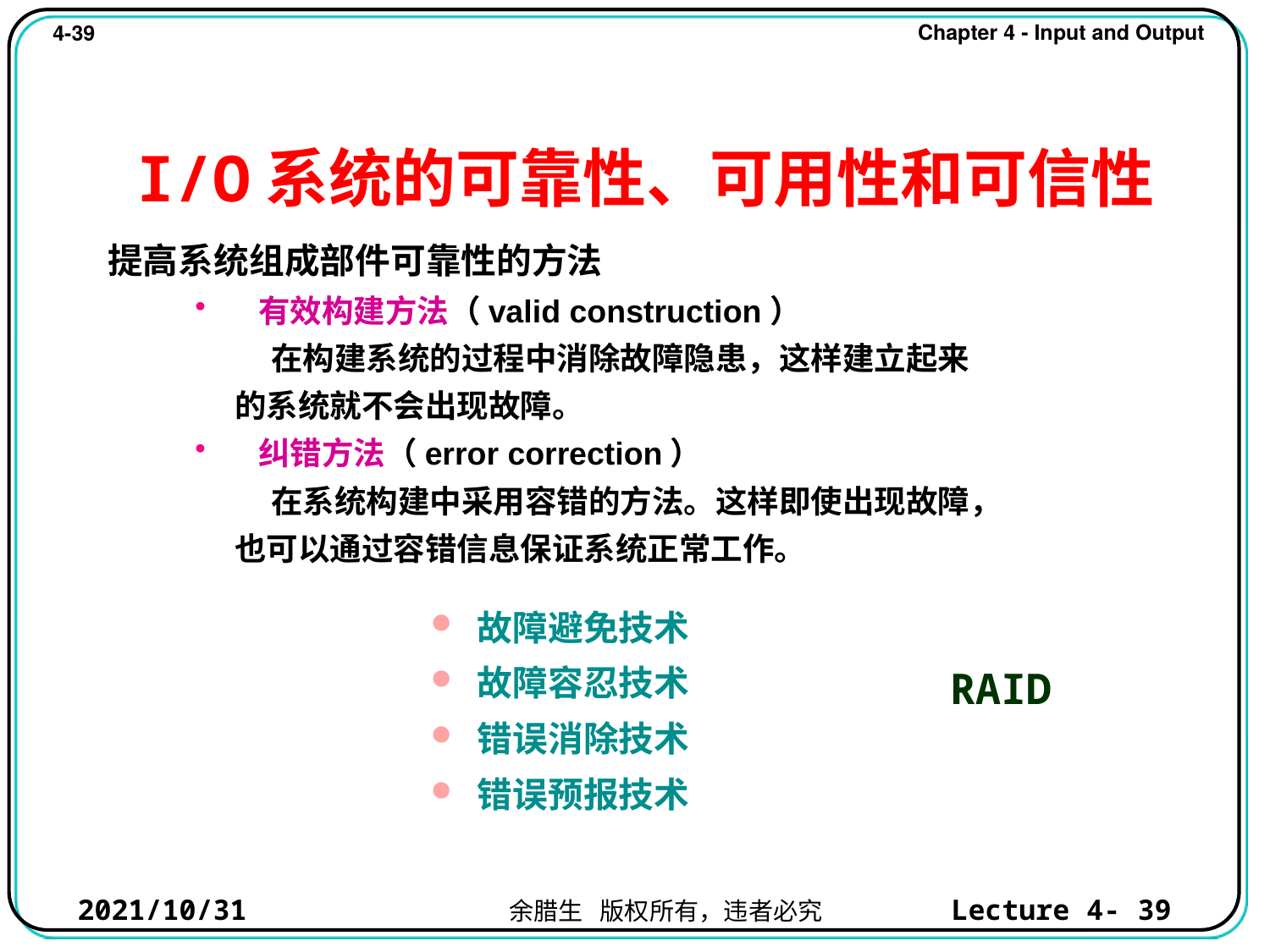

I/O系统的可靠性、可用性和可信性
提高系统组成部件可靠性的方法
有效构建方法（valid construction）
    在构建系统的过程中消除故障隐患，这样建立起来
的系统就不会出现故障。
纠错方法（error correction）
    在系统构建中采用容错的方法。这样即使出现故障，
也可以通过容错信息保证系统正常工作。
 故障避免技术
 故障容忍技术
 错误消除技术
 错误预报技术
RAID
2021/10/31
Lecture 4- 39